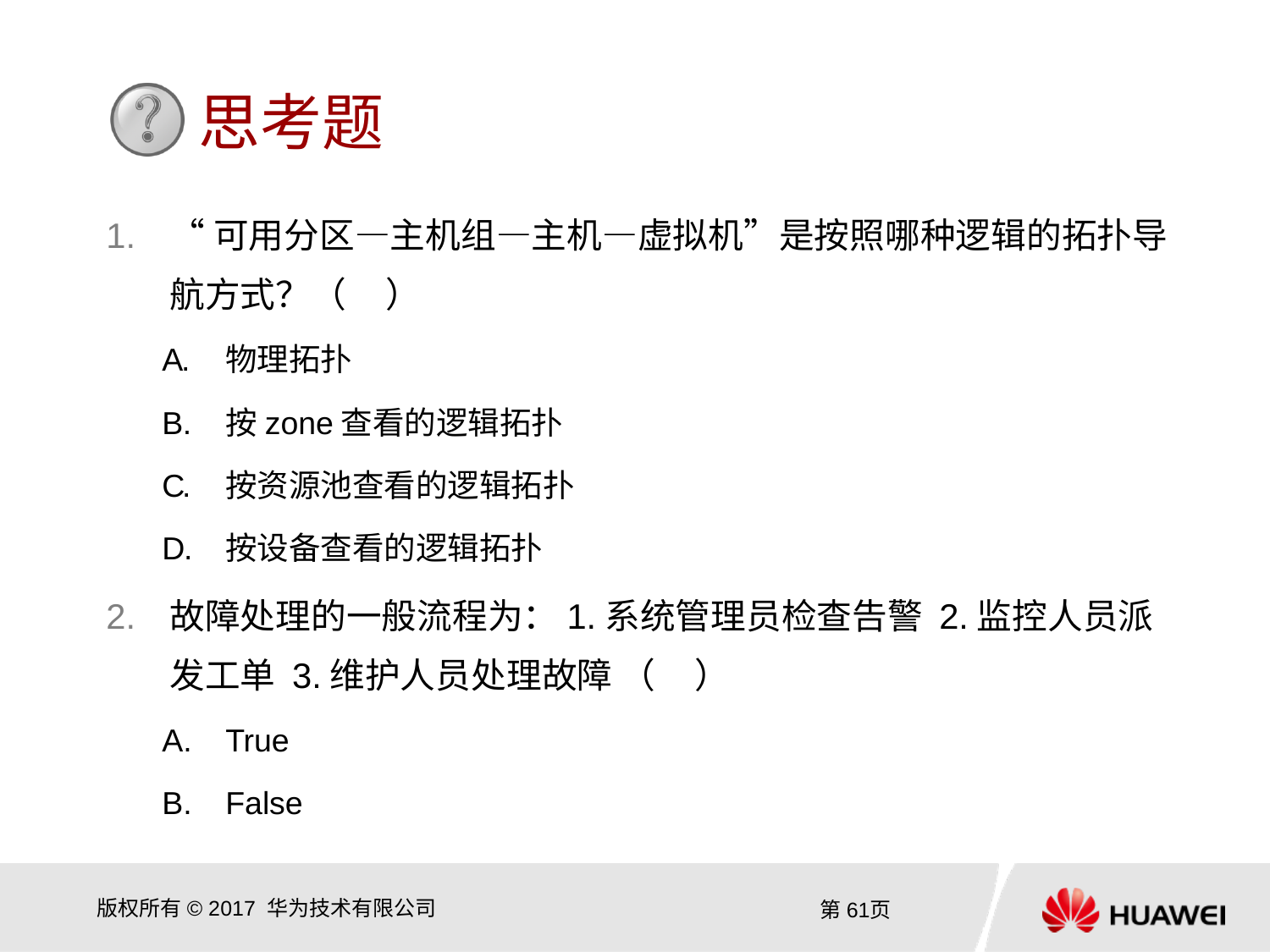

“可用分区—主机组—主机—虚拟机”是按照哪种逻辑的拓扑导航方式？（     ）
物理拓扑
按zone查看的逻辑拓扑
按资源池查看的逻辑拓扑
按设备查看的逻辑拓扑
故障处理的一般流程为：1.系统管理员检查告警 2.监控人员派发工单 3.维护人员处理故障 （     ）
True
False